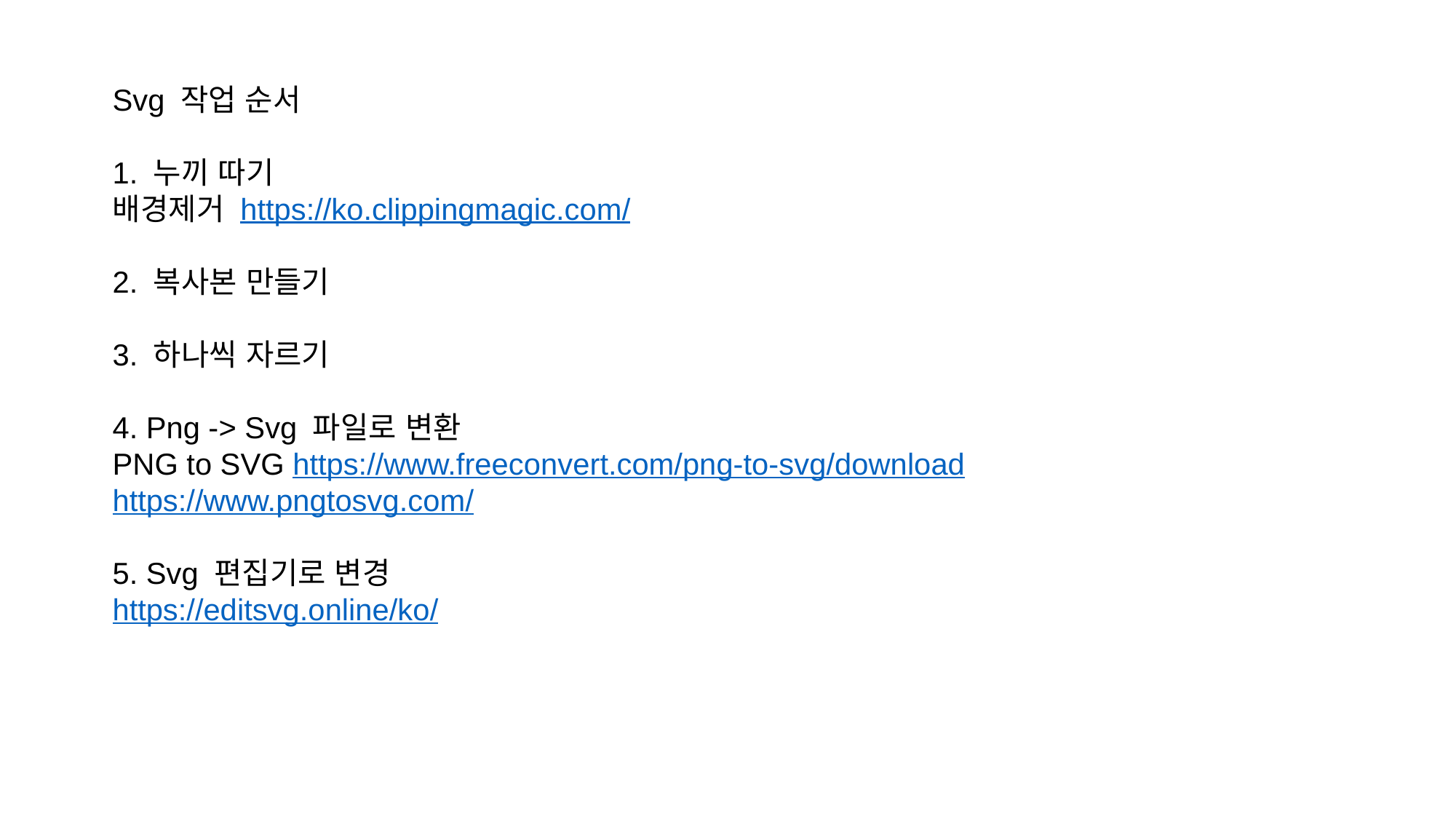

Svg 작업 순서

1. 누끼 따기
배경제거 https://ko.clippingmagic.com/

2. 복사본 만들기

3. 하나씩 자르기

4. Png -> Svg 파일로 변환
PNG to SVG https://www.freeconvert.com/png-to-svg/download
https://www.pngtosvg.com/

5. Svg 편집기로 변경
https://editsvg.online/ko/